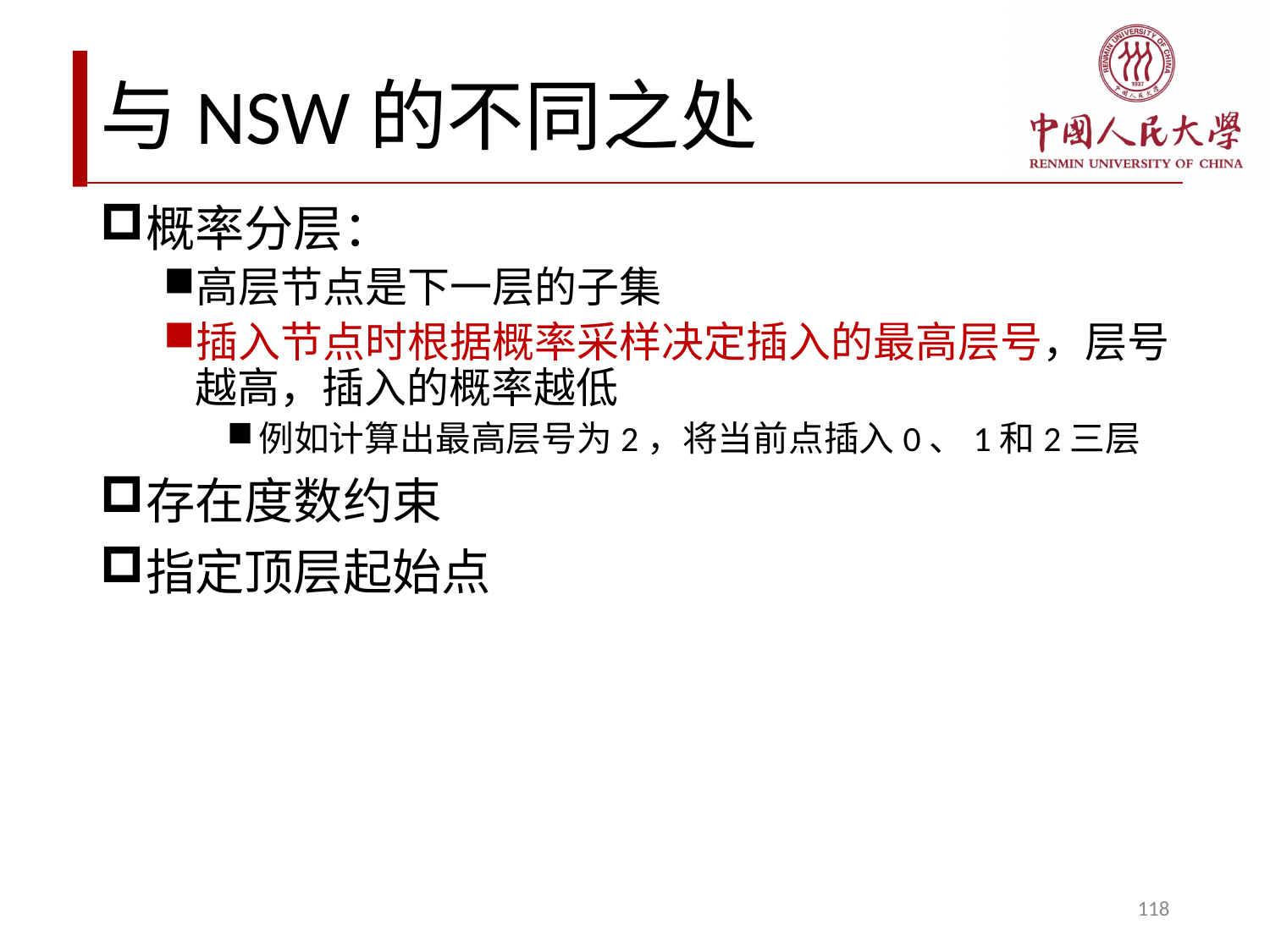

# 与NSW的不同之处
概率分层：
高层节点是下一层的子集
插入节点时根据概率采样决定插入的最高层号，层号越高，插入的概率越低
例如计算出最高层号为2，将当前点插入0、1和2三层
存在度数约束
指定顶层起始点

118